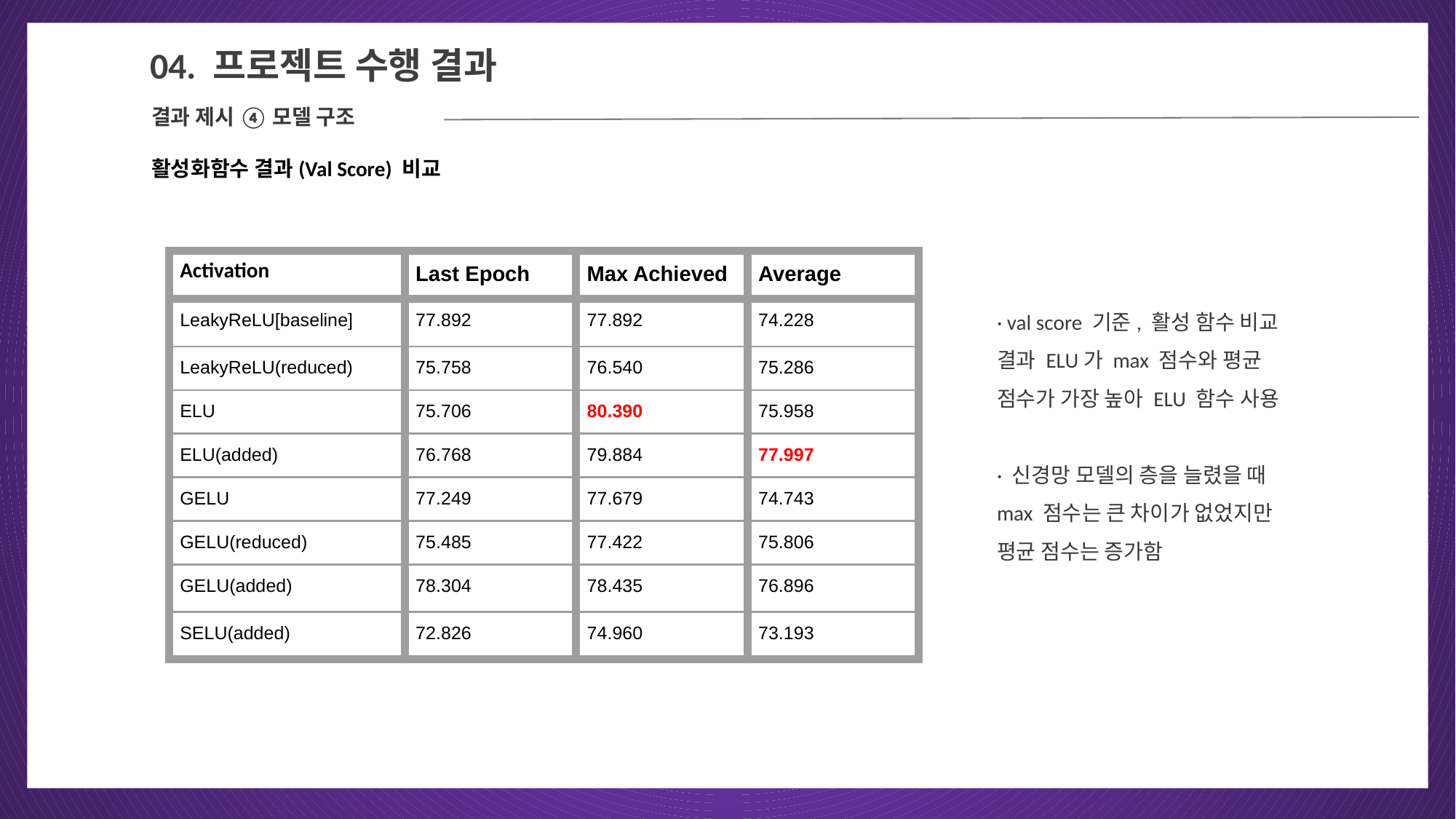

04
04. 프로젝트 수행 결과
결과 제시 ④ 모델 구조
활성화함수 결과(Val Score) 비교
| Activation | Last Epoch | Max Achieved | Average |
| --- | --- | --- | --- |
| LeakyReLU[baseline] | 77.892 | 77.892 | 74.228 |
| LeakyReLU(reduced) | 75.758 | 76.540 | 75.286 |
| ELU | 75.706 | 80.390 | 75.958 |
| ELU(added) | 76.768 | 79.884 | 77.997 |
| GELU | 77.249 | 77.679 | 74.743 |
| GELU(reduced) | 75.485 | 77.422 | 75.806 |
| GELU(added) | 78.304 | 78.435 | 76.896 |
| SELU(added) | 72.826 | 74.960 | 73.193 |
· val score 기준, 활성 함수 비교 결과 ELU가 max 점수와 평균 점수가 가장 높아 ELU 함수 사용

· 신경망 모델의 층을 늘렸을 때 max 점수는 큰 차이가 없었지만 평균 점수는 증가함